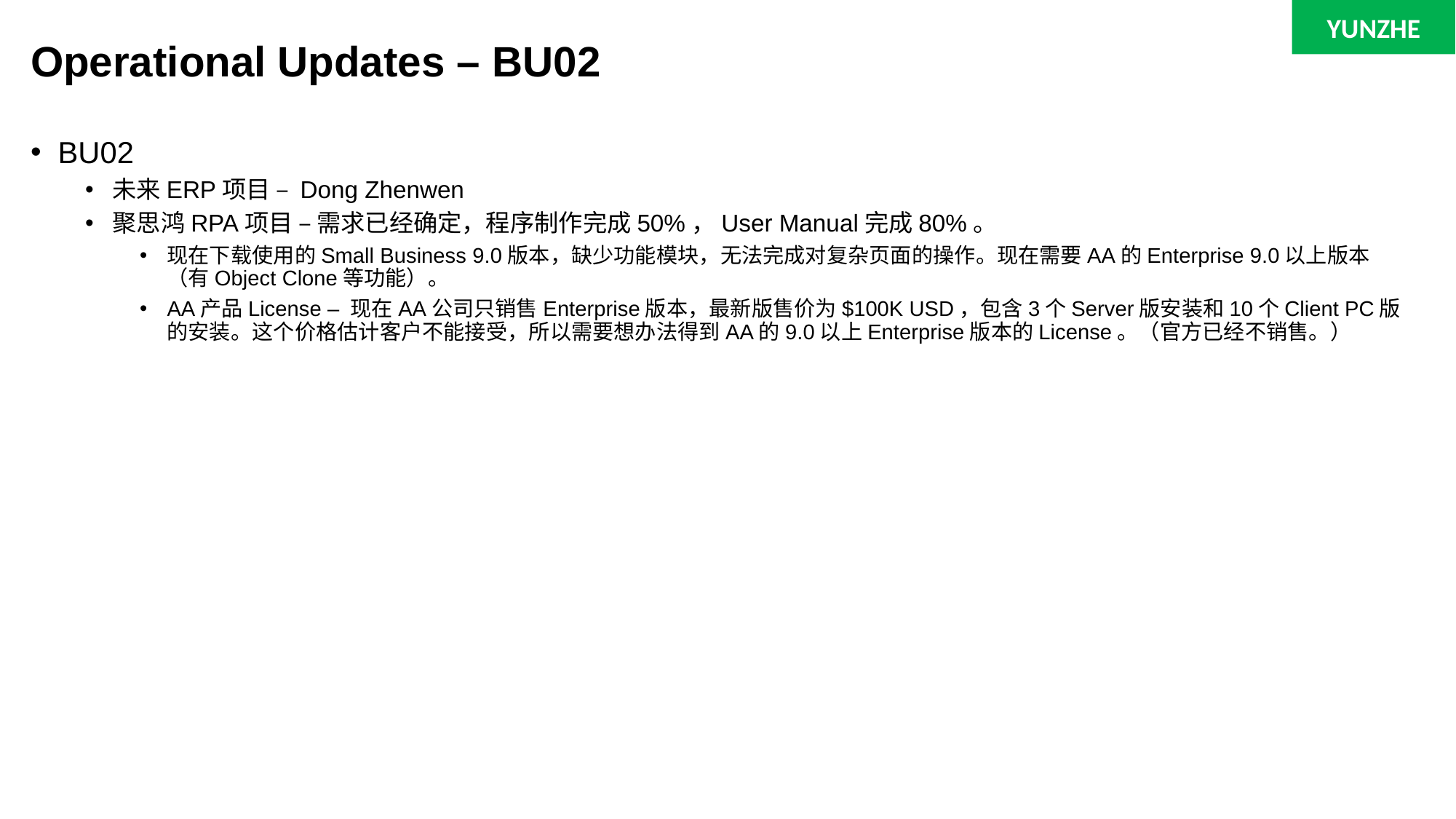

YUNZHE
# Operational Updates – BU02
BU02
未来ERP项目 – Dong Zhenwen
聚思鸿RPA项目 – 需求已经确定，程序制作完成50%，User Manual完成80%。
现在下载使用的Small Business 9.0版本，缺少功能模块，无法完成对复杂页面的操作。现在需要AA的Enterprise 9.0以上版本（有Object Clone等功能）。
AA产品License – 现在AA公司只销售Enterprise版本，最新版售价为$100K USD，包含3个Server版安装和10个Client PC版的安装。这个价格估计客户不能接受，所以需要想办法得到AA的9.0以上Enterprise版本的License。（官方已经不销售。）